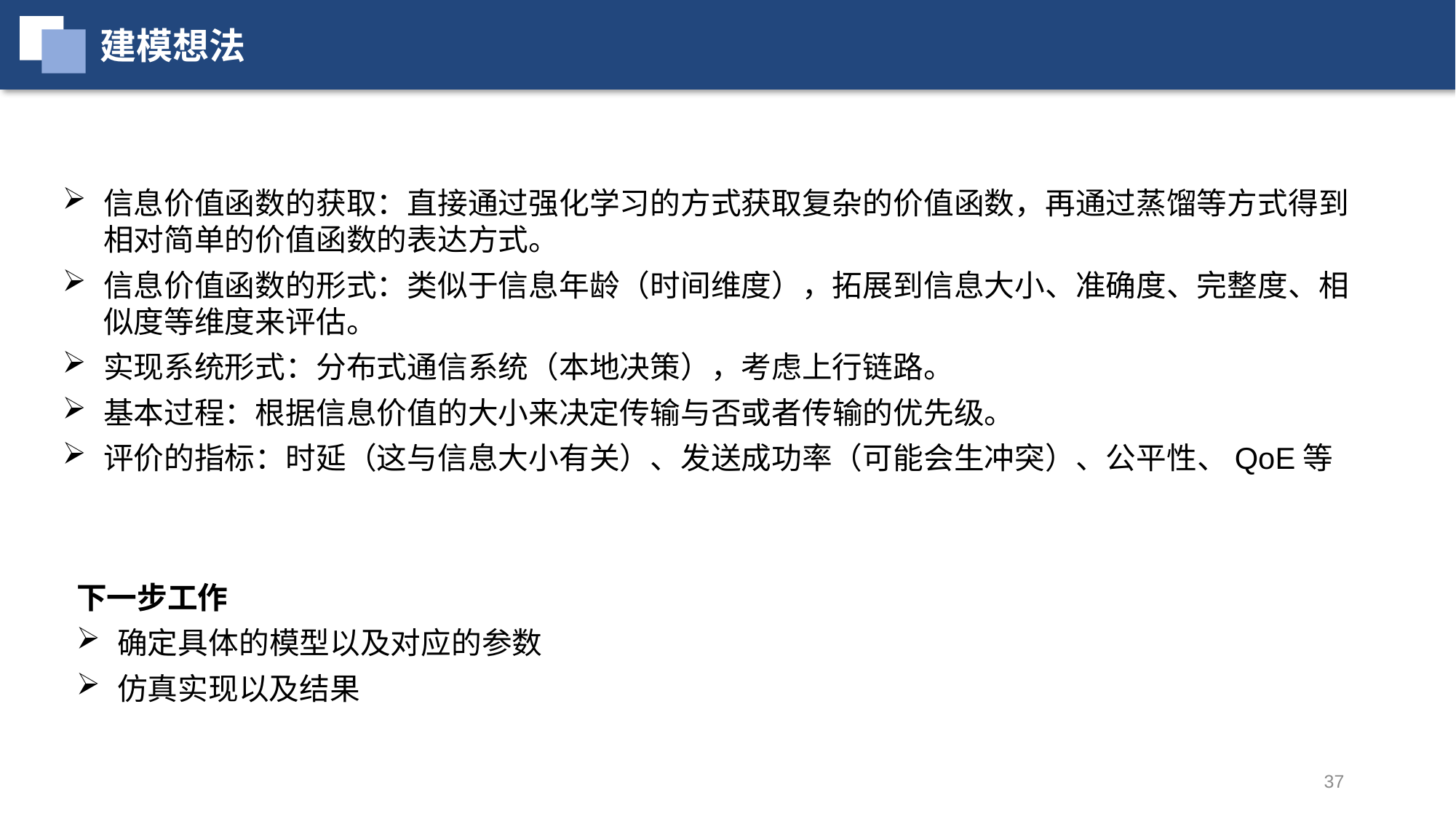

建模想法

信息价值函数的获取：直接通过强化学习的方式获取复杂的价值函数，再通过蒸馏等方式得到相对简单的价值函数的表达方式。
信息价值函数的形式：类似于信息年龄（时间维度），拓展到信息大小、准确度、完整度、相似度等维度来评估。
实现系统形式：分布式通信系统（本地决策），考虑上行链路。
基本过程：根据信息价值的大小来决定传输与否或者传输的优先级。
评价的指标：时延（这与信息大小有关）、发送成功率（可能会生冲突）、公平性、QoE等
下一步工作
确定具体的模型以及对应的参数
仿真实现以及结果
37